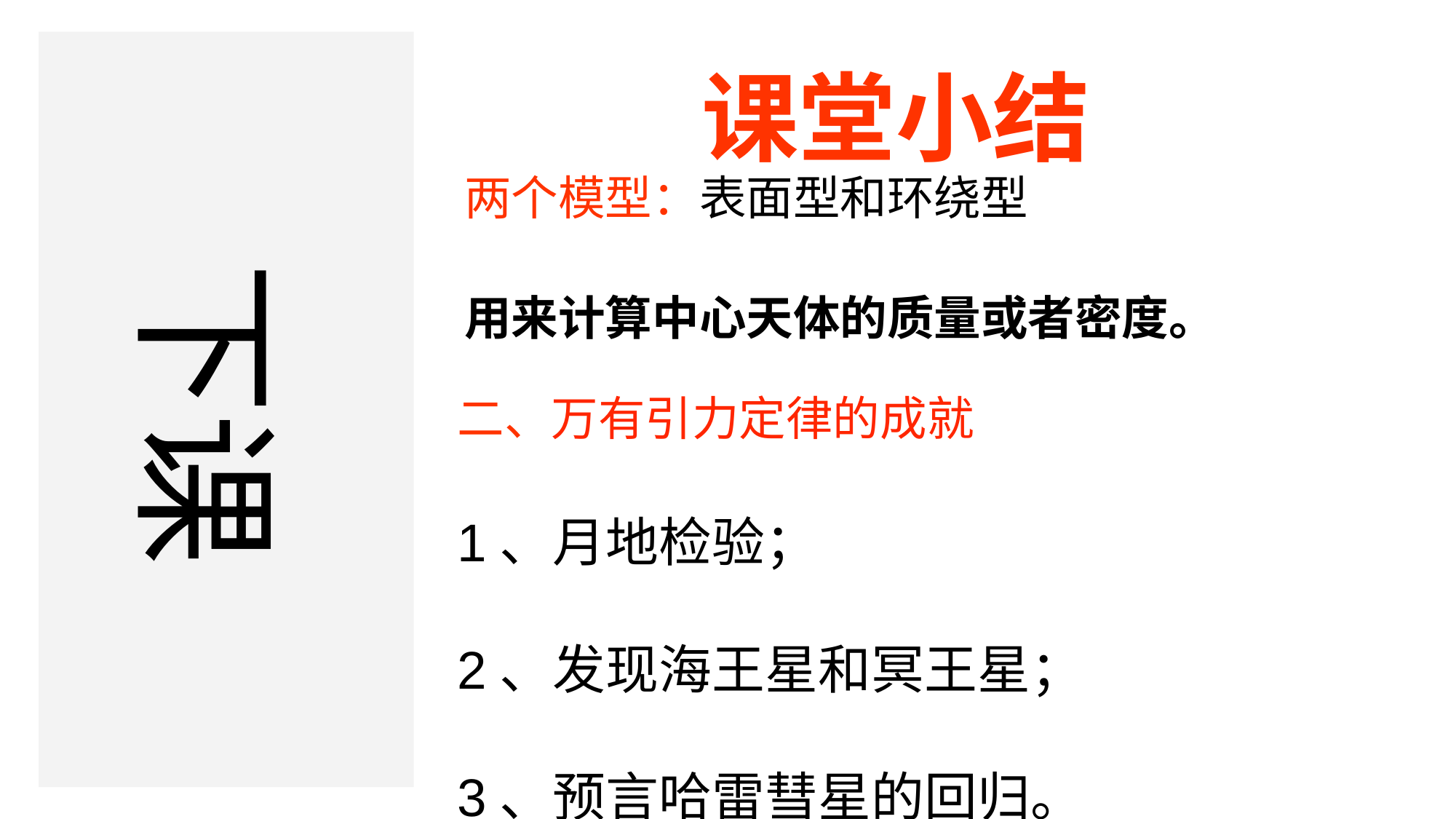

课堂小结
两个模型：表面型和环绕型
用来计算中心天体的质量或者密度。
下课
二、万有引力定律的成就
1、月地检验；
2、发现海王星和冥王星；
3、预言哈雷彗星的回归。